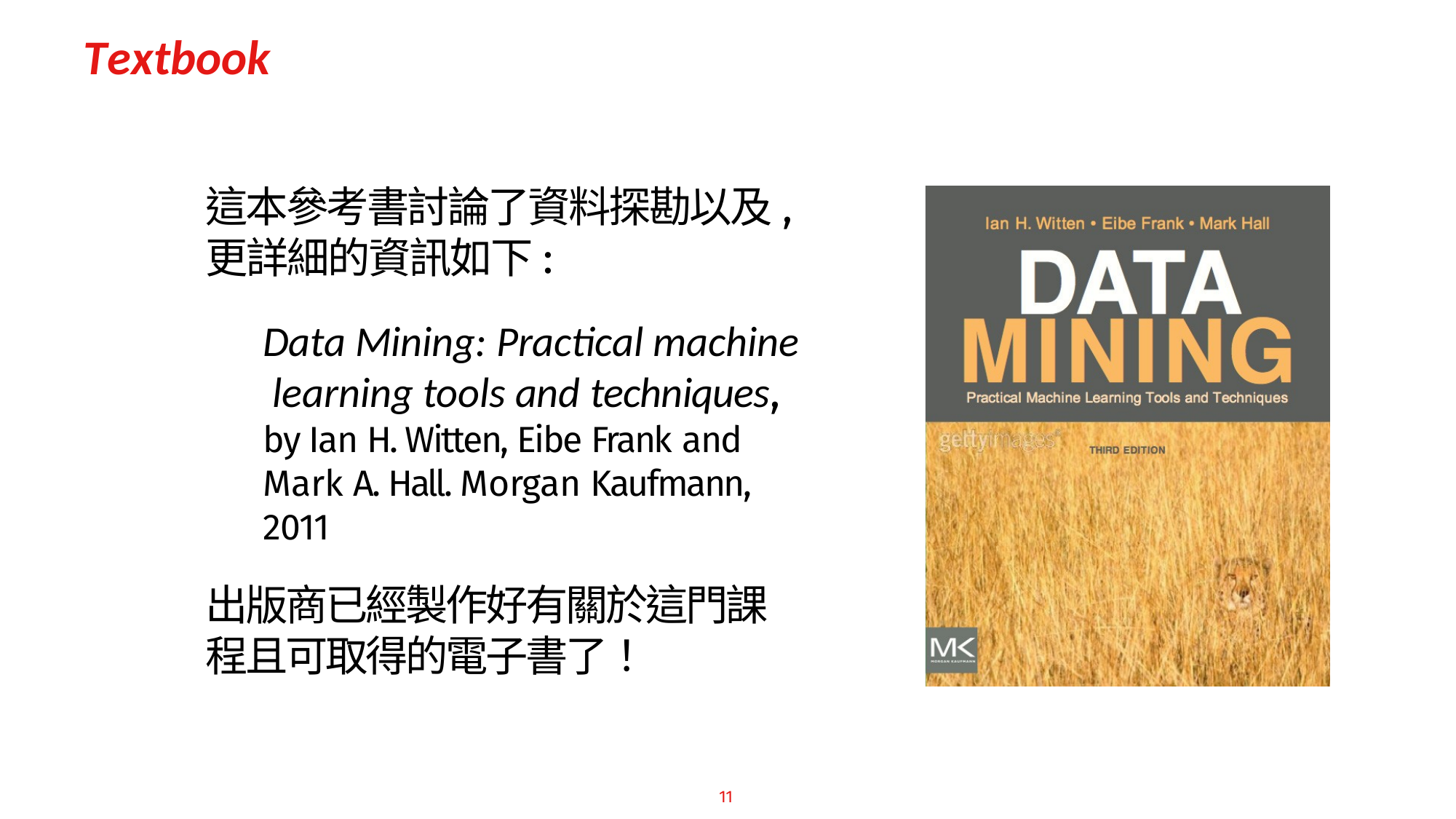

# Textbook
這本參考書討論了資料探勘以及, 更詳細的資訊如下:
Data Mining: Practical machine  learning tools and techniques,  by Ian H. Witten, Eibe Frank and
Mark A. Hall. Morgan Kaufmann, 2011
出版商已經製作好有關於這門課程且可取得的電子書了！

11